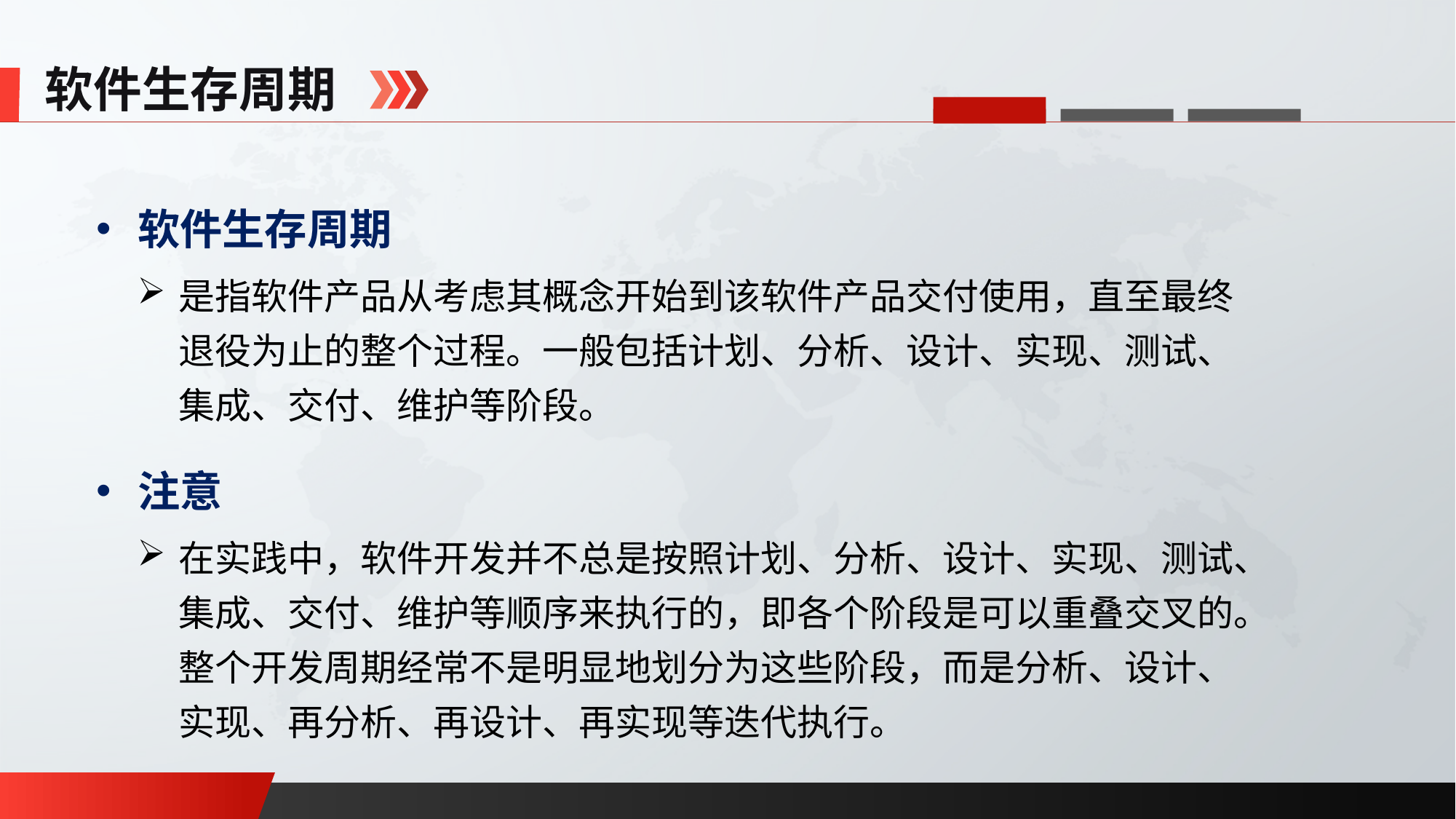

软件生存周期

软件生存周期
是指软件产品从考虑其概念开始到该软件产品交付使用，直至最终退役为止的整个过程。一般包括计划、分析、设计、实现、测试、集成、交付、维护等阶段。
注意
在实践中，软件开发并不总是按照计划、分析、设计、实现、测试、集成、交付、维护等顺序来执行的，即各个阶段是可以重叠交叉的。整个开发周期经常不是明显地划分为这些阶段，而是分析、设计、实现、再分析、再设计、再实现等迭代执行。